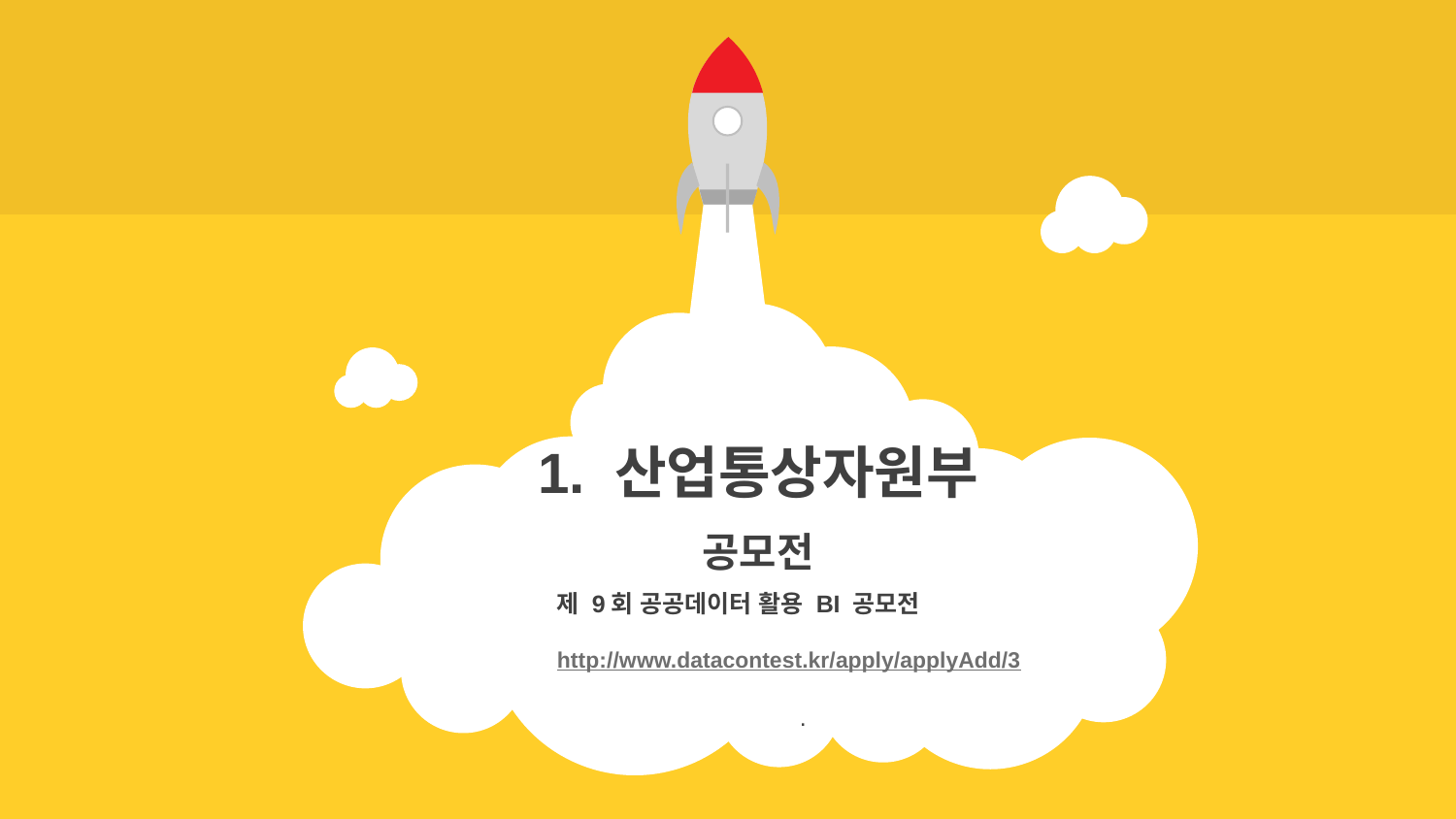

1. 산업통상자원부
공모전

제 9회 공공데이터 활용 BI 공모전

http://www.datacontest.kr/apply/applyAdd/3

.